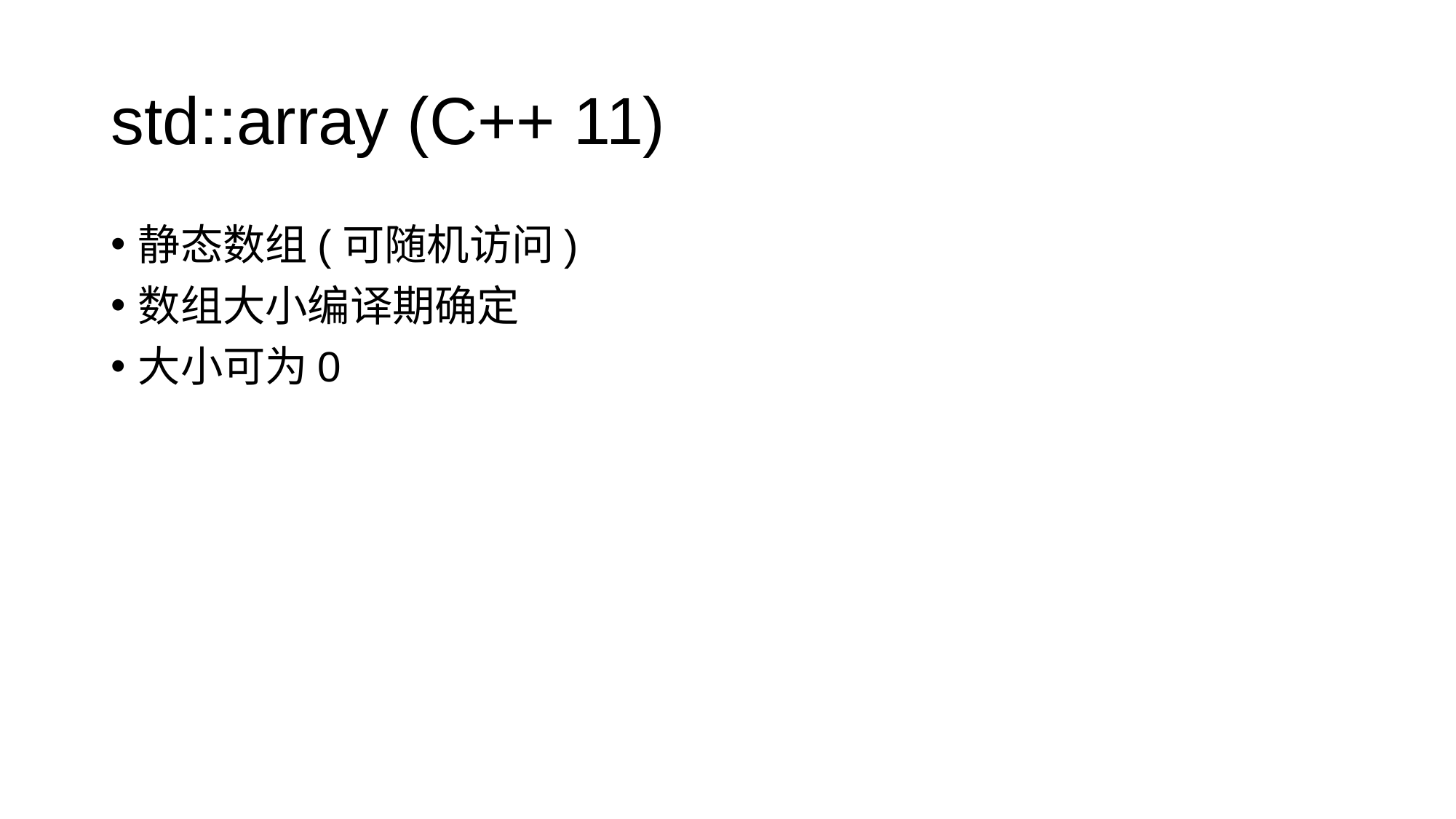

# std::array (C++ 11)
静态数组(可随机访问)
数组大小编译期确定
大小可为0